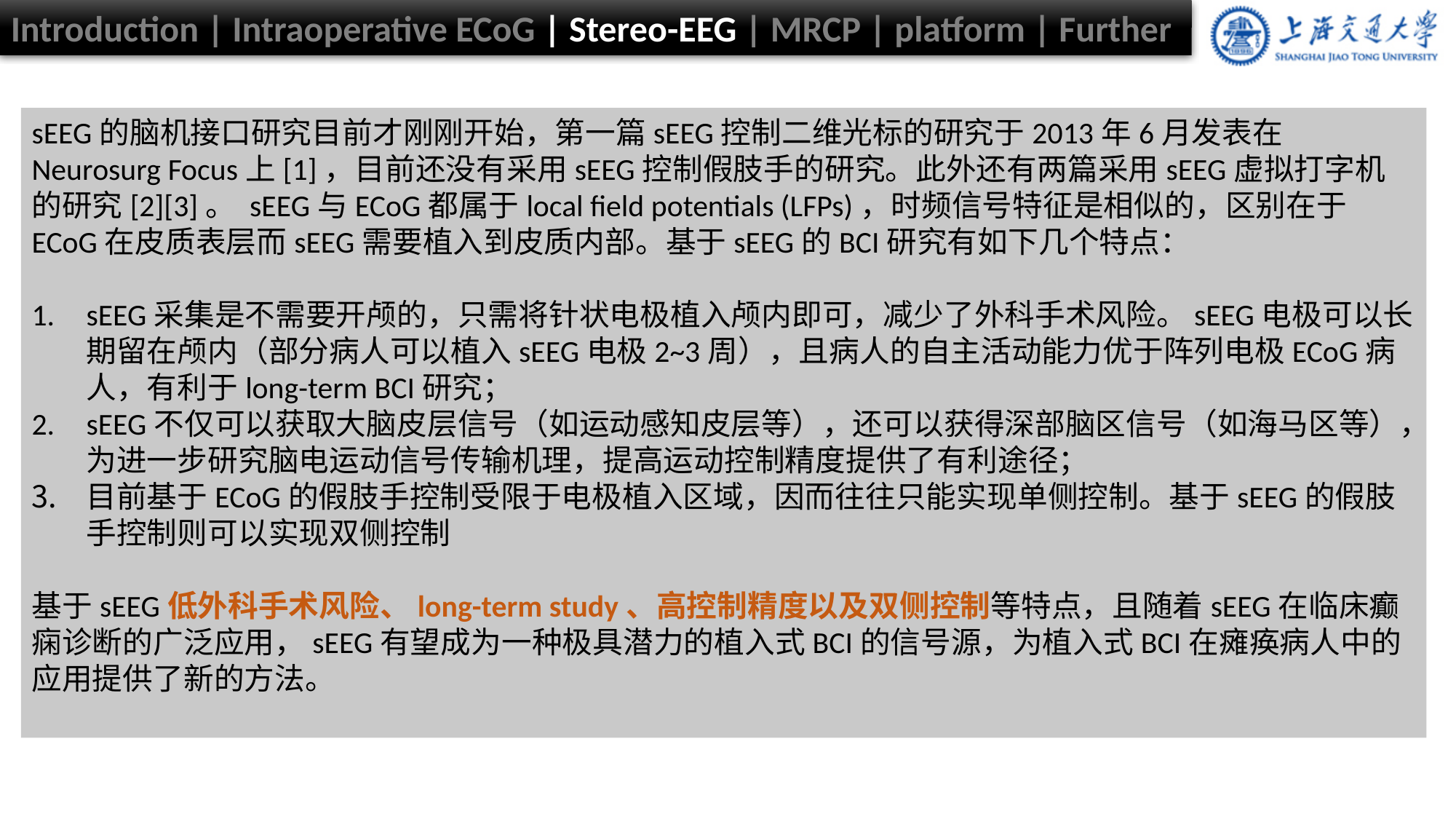

Introduction | Intraoperative ECoG | Stereo-EEG | MRCP | platform | Further

sEEG的脑机接口研究目前才刚刚开始，第一篇sEEG控制二维光标的研究于2013年6月发表在Neurosurg Focus上[1]，目前还没有采用sEEG控制假肢手的研究。此外还有两篇采用sEEG虚拟打字机的研究[2][3]。 sEEG与ECoG都属于local field potentials (LFPs)，时频信号特征是相似的，区别在于ECoG在皮质表层而sEEG需要植入到皮质内部。基于sEEG的BCI研究有如下几个特点：

sEEG采集是不需要开颅的，只需将针状电极植入颅内即可，减少了外科手术风险。sEEG电极可以长期留在颅内（部分病人可以植入sEEG电极2~3周），且病人的自主活动能力优于阵列电极ECoG病人，有利于long-term BCI研究；
sEEG不仅可以获取大脑皮层信号（如运动感知皮层等），还可以获得深部脑区信号（如海马区等），为进一步研究脑电运动信号传输机理，提高运动控制精度提供了有利途径；
目前基于ECoG的假肢手控制受限于电极植入区域，因而往往只能实现单侧控制。基于sEEG的假肢手控制则可以实现双侧控制

基于sEEG低外科手术风险、long-term study、高控制精度以及双侧控制等特点，且随着sEEG在临床癫痫诊断的广泛应用，sEEG有望成为一种极具潜力的植入式BCI的信号源，为植入式BCI在瘫痪病人中的应用提供了新的方法。